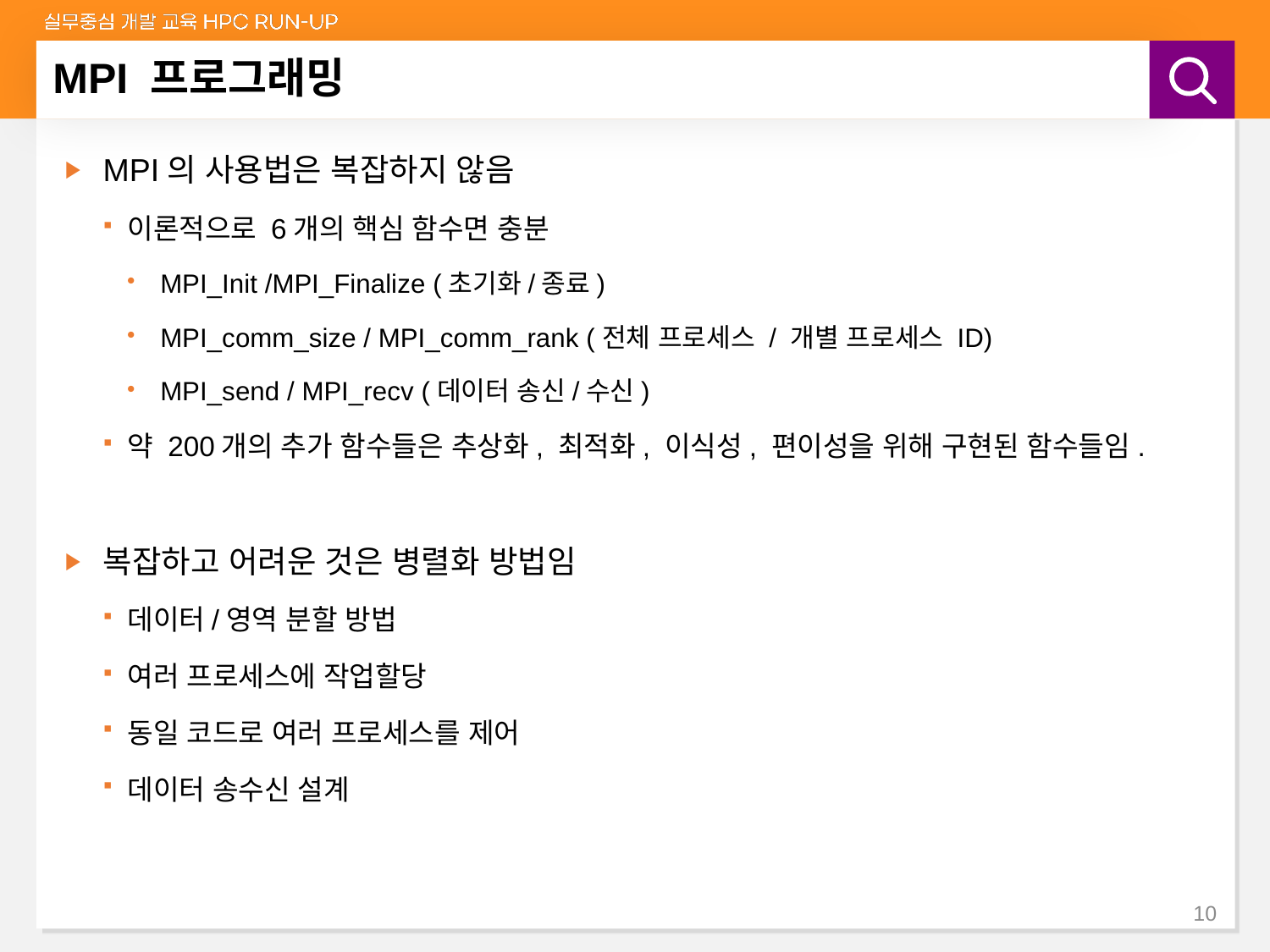

# MPI 프로그래밍
MPI의 사용법은 복잡하지 않음
이론적으로 6개의 핵심 함수면 충분
 MPI_Init /MPI_Finalize (초기화/종료)
 MPI_comm_size / MPI_comm_rank (전체 프로세스 / 개별 프로세스 ID)
 MPI_send / MPI_recv (데이터 송신/수신)
약 200개의 추가 함수들은 추상화, 최적화, 이식성, 편이성을 위해 구현된 함수들임.

복잡하고 어려운 것은 병렬화 방법임
데이터/영역 분할 방법
여러 프로세스에 작업할당
동일 코드로 여러 프로세스를 제어
데이터 송수신 설계
10